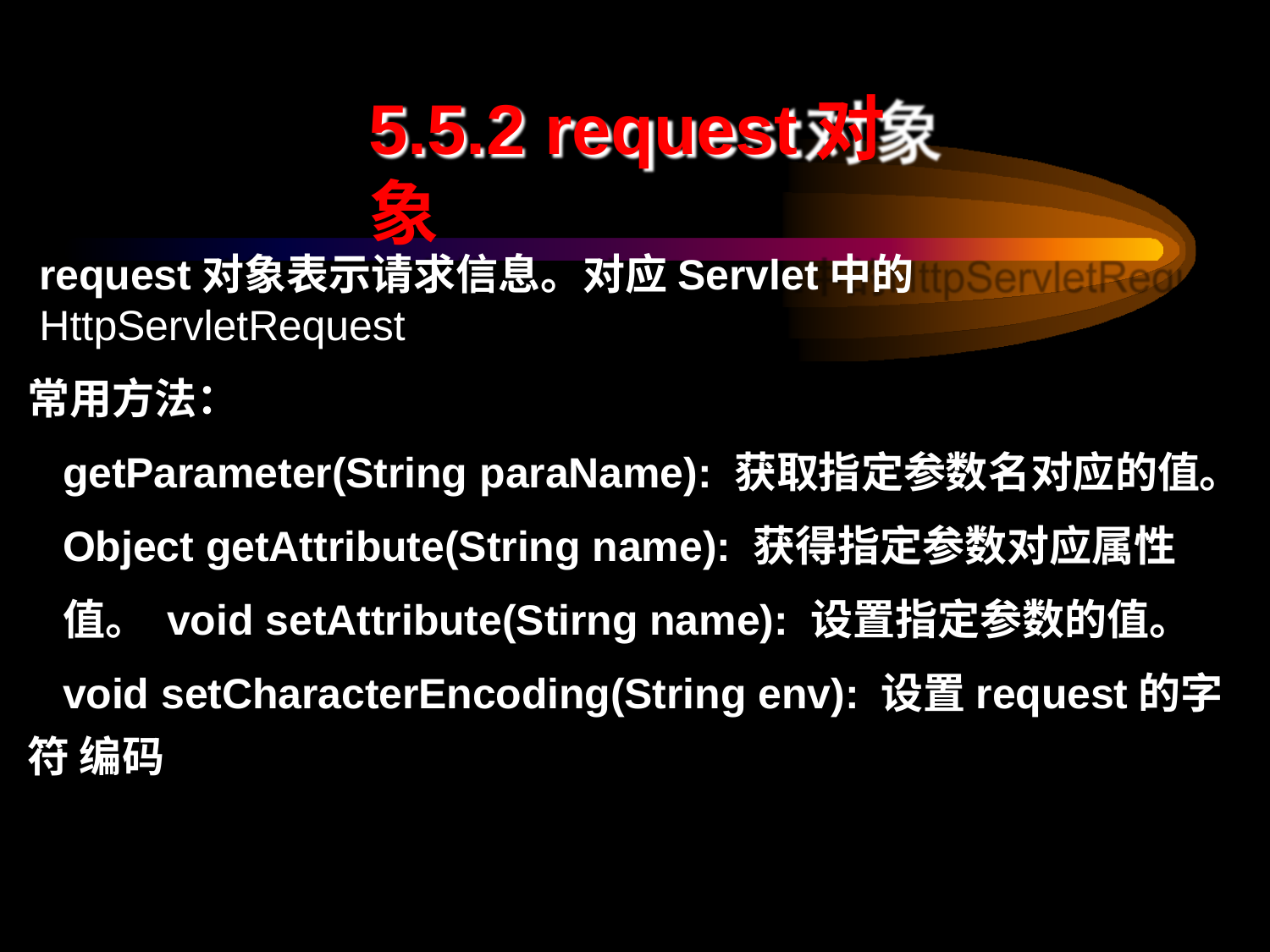

# 5.5.2 request对象

request对象表示请求信息。对应Servlet中的HttpServletRequest
常用方法：
getParameter(String paraName): 获取指定参数名对应的值。 Object getAttribute(String name): 获得指定参数对应属性值。 void setAttribute(Stirng name): 设置指定参数的值。
void setCharacterEncoding(String env): 设置request的字符 编码